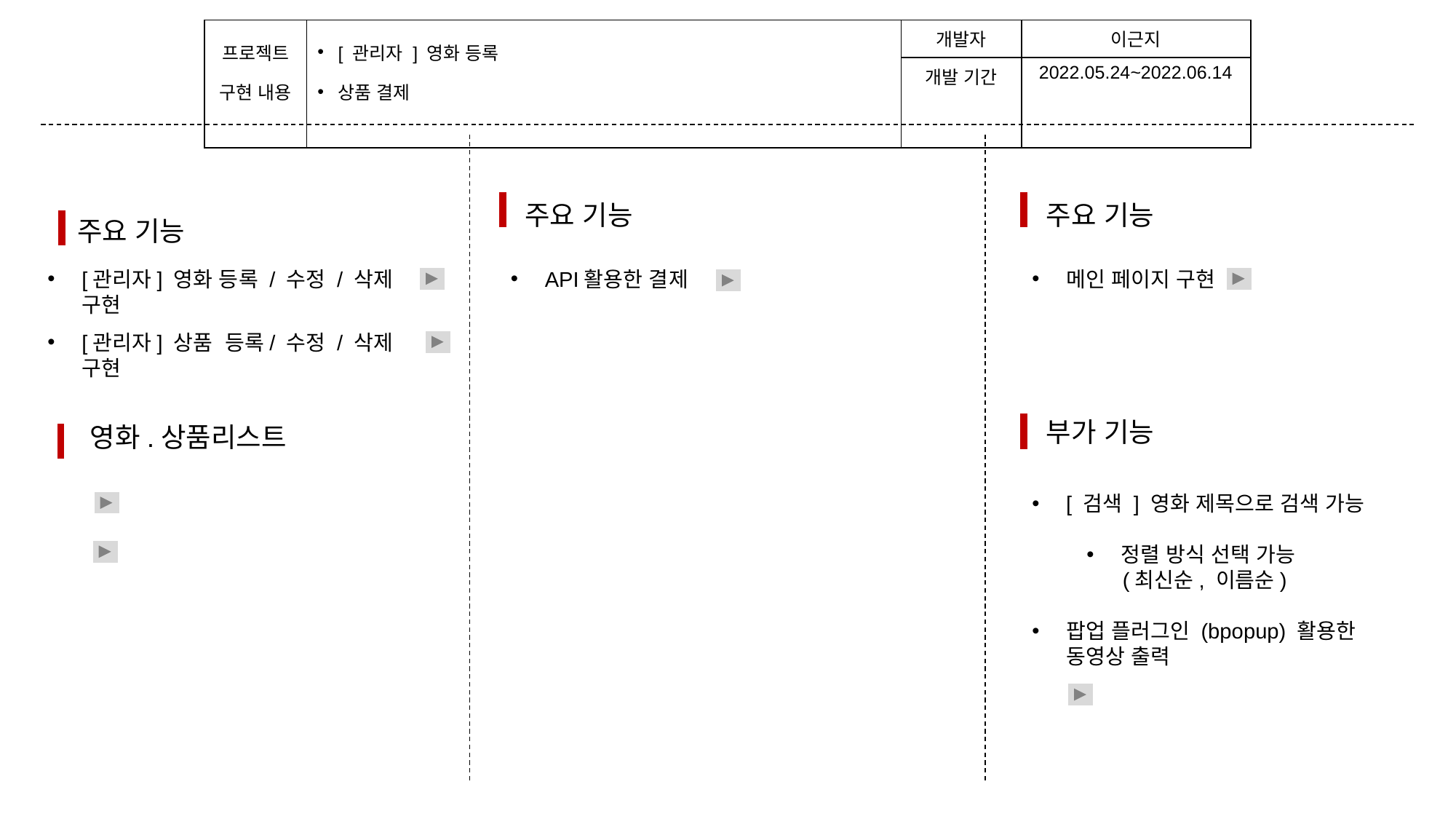

| 프로젝트 구현 내용 | [ 관리자 ] 영화 등록 상품 결제 | 개발자 | 이근지 |
| --- | --- | --- | --- |
|  |  | 개발 기간 | 2022.05.24~2022.06.14 |

주요 기능

주요 기능
주요 기능

[관리자] 영화 등록 / 수정 / 삭제 구현
API활용한 결제
메인 페이지 구현

[관리자] 상품  등록/ 수정 / 삭제 구현

부가 기능
영화.상품리스트

[ 검색 ] 영화 제목으로 검색 가능

정렬 방식 선택 가능
      (최신순, 이름순)

팝업 플러그인 (bpopup) 활용한 동영상 출력